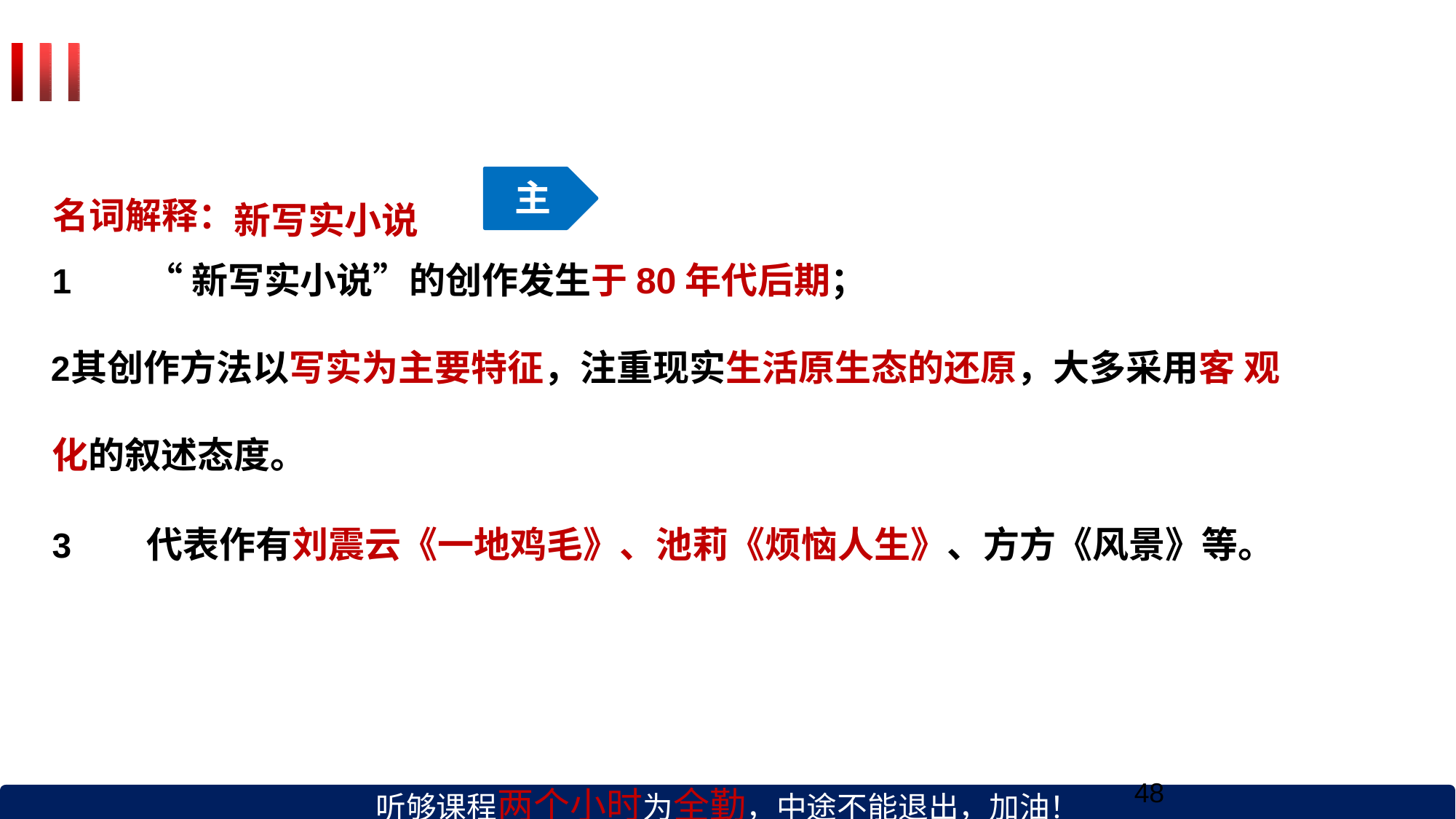

# 名词解释：新写实小说

主
“新写实小说”的创作发生于80年代后期；
其创作方法以写实为主要特征，注重现实生活原生态的还原，大多采用客 观化的叙述态度。

代表作有刘震云《一地鸡毛》、池莉《烦恼人生》、方方《风景》等。
48
听够课程两个小时为全勤，中途不能退出，加油！